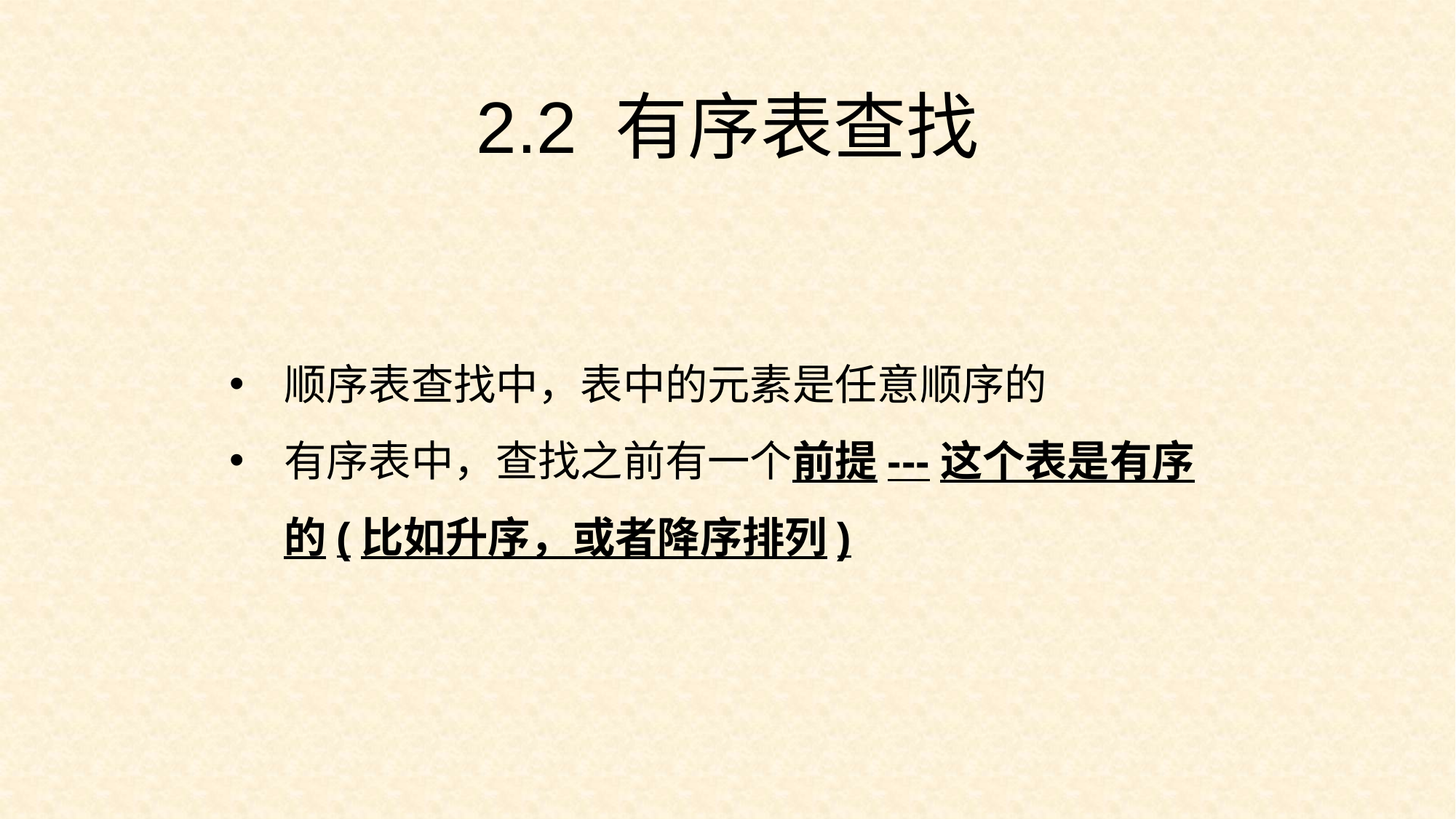

2.2 有序表查找
顺序表查找中，表中的元素是任意顺序的
有序表中，查找之前有一个前提---这个表是有序的(比如升序，或者降序排列)